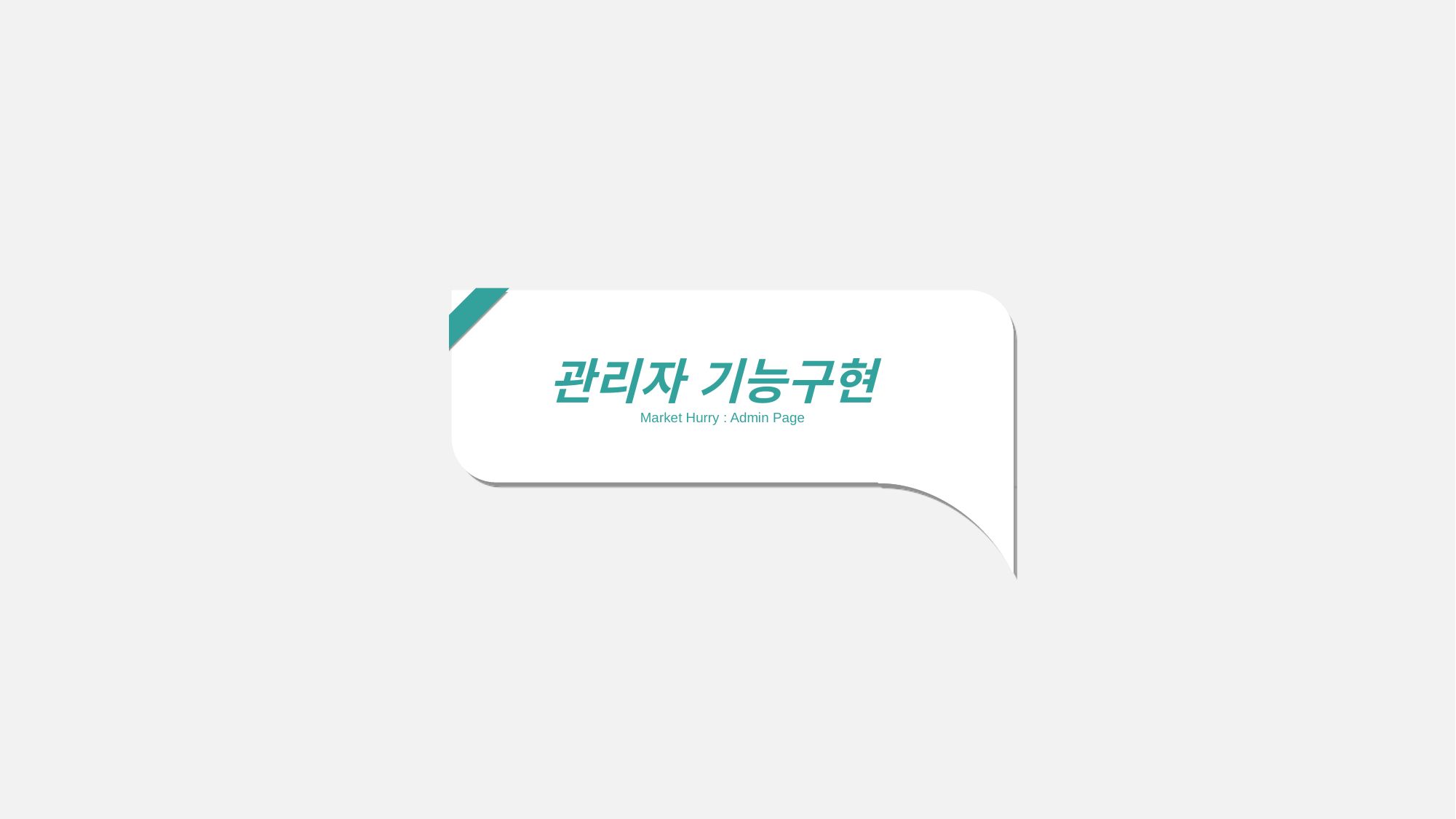

관리자 기능구현
 Market Hurry : Admin Page